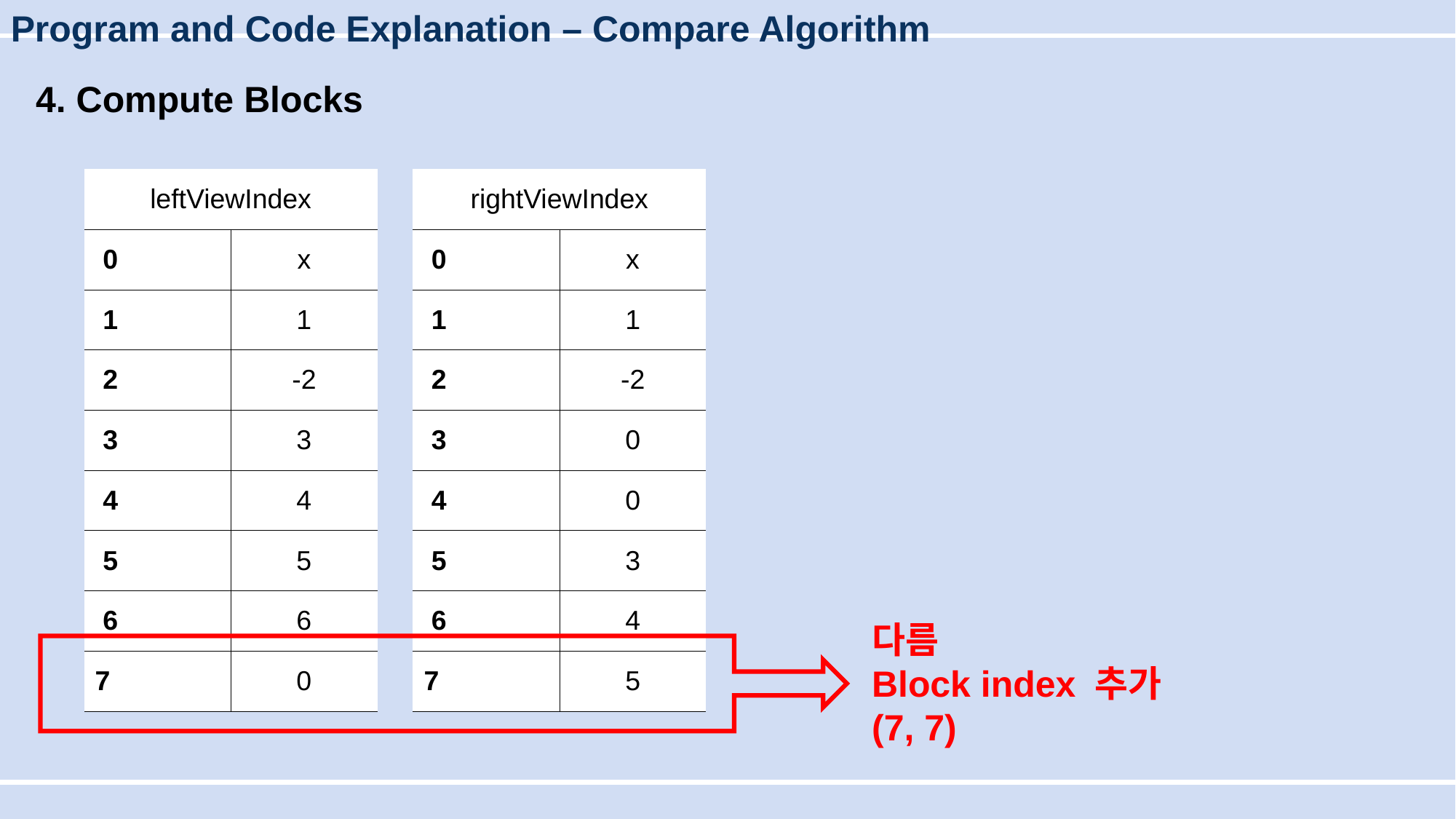

Program and Code Explanation – Compare Algorithm
4. Compute Blocks
| leftViewIndex |  |
| --- | --- |
| 0 | x |
| 1 | 1 |
| 2 | -2 |
| 3 | 3 |
| 4 | 4 |
| 5 | 5 |
| 6 | 6 |
| 7 | 0 |
| rightViewIndex |  |
| --- | --- |
| 0 | x |
| 1 | 1 |
| 2 | -2 |
| 3 | 0 |
| 4 | 0 |
| 5 | 3 |
| 6 | 4 |
| 7 | 5 |
다름
Block index 추가
(7, 7)